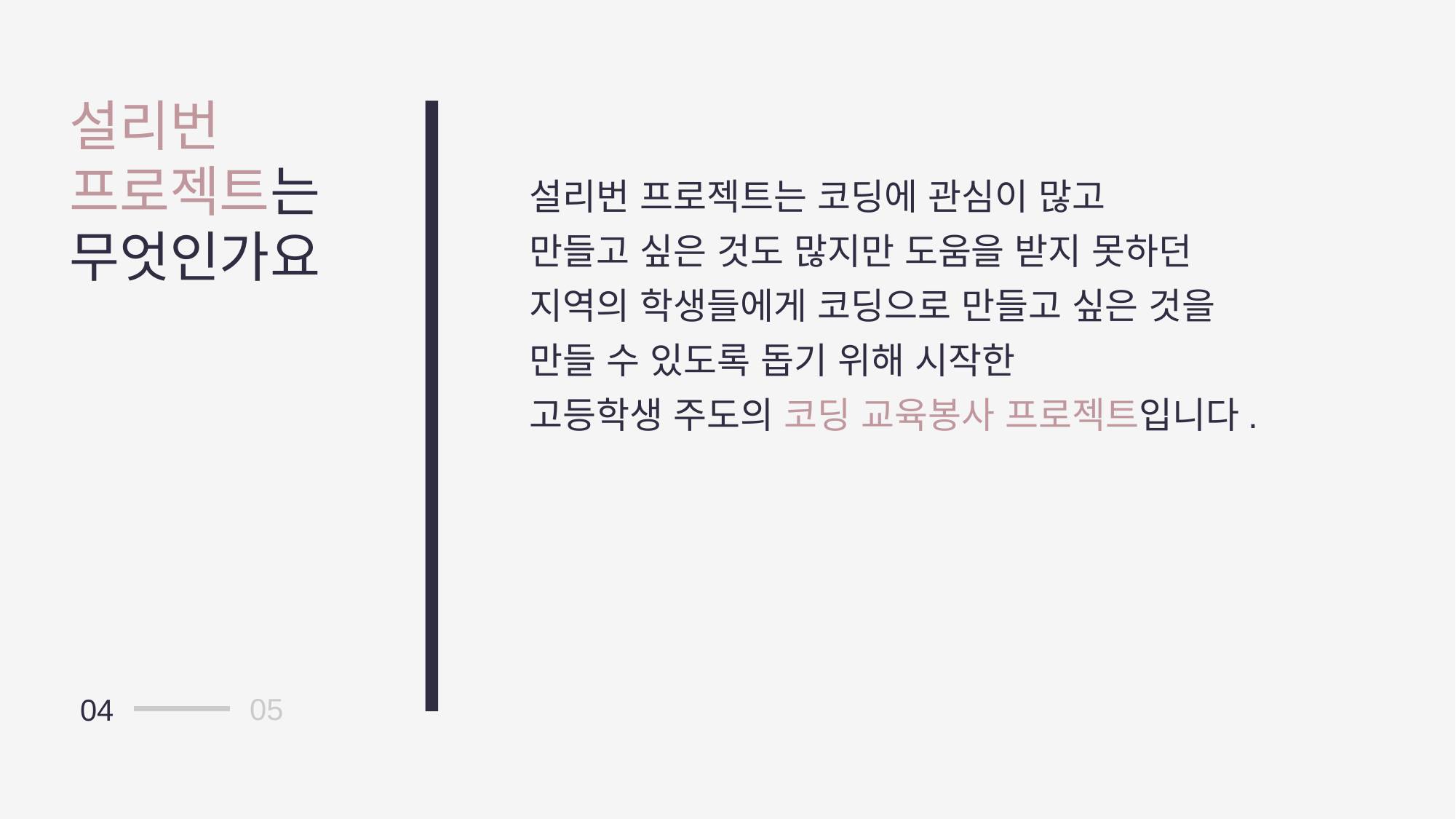

설리번
프로젝트는
무엇인가요

설리번 프로젝트는 코딩에 관심이 많고
만들고 싶은 것도 많지만 도움을 받지 못하던
지역의 학생들에게 코딩으로 만들고 싶은 것을
만들 수 있도록 돕기 위해 시작한
고등학생 주도의 코딩 교육봉사 프로젝트입니다.
05
04